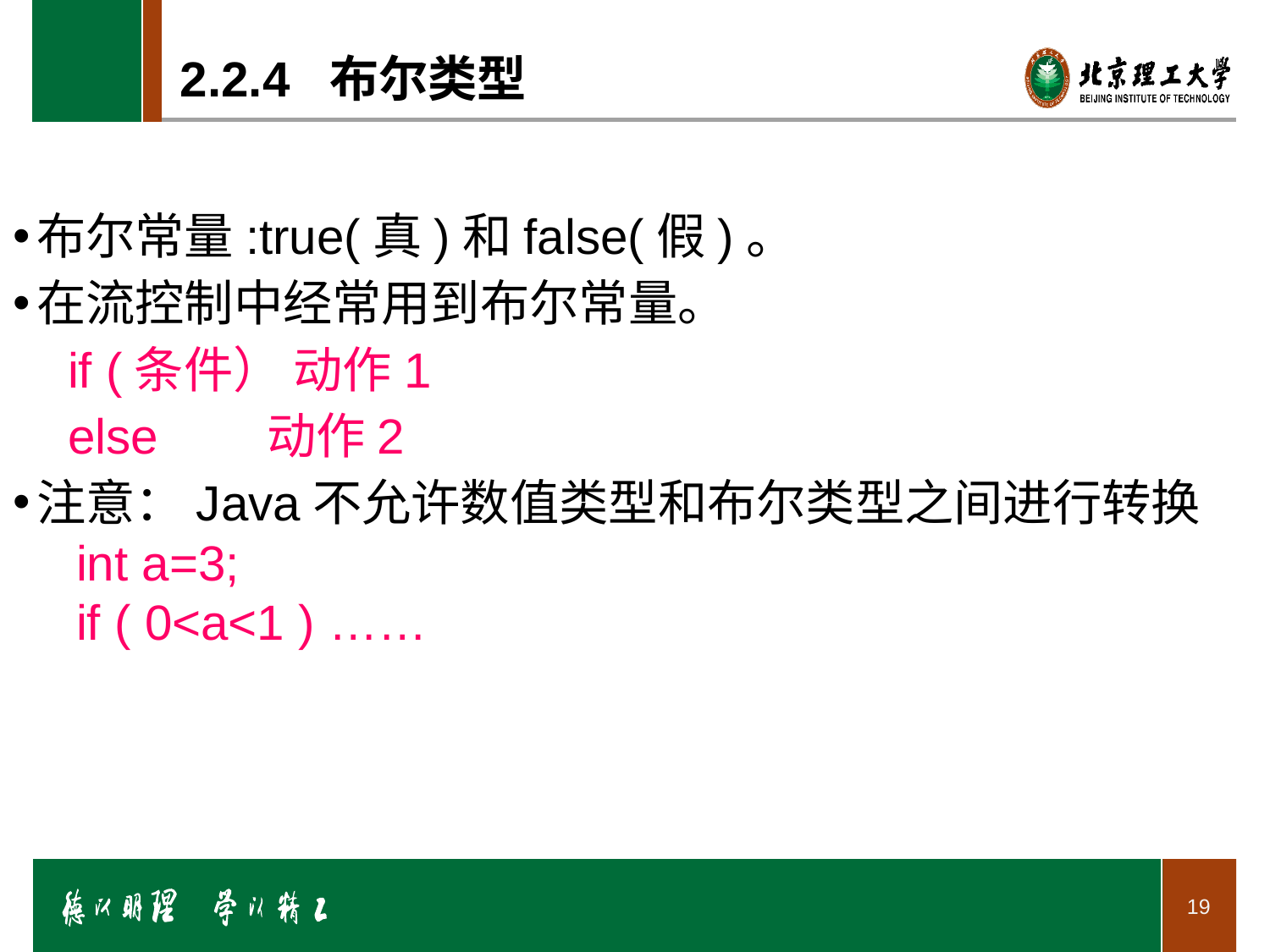

# 2.2.4  布尔类型
布尔常量:true(真)和false(假)。
在流控制中经常用到布尔常量。
    if (条件） 动作1
    else       动作2
注意：Java不允许数值类型和布尔类型之间进行转换
int a=3;
if ( 0<a<1 ) ……